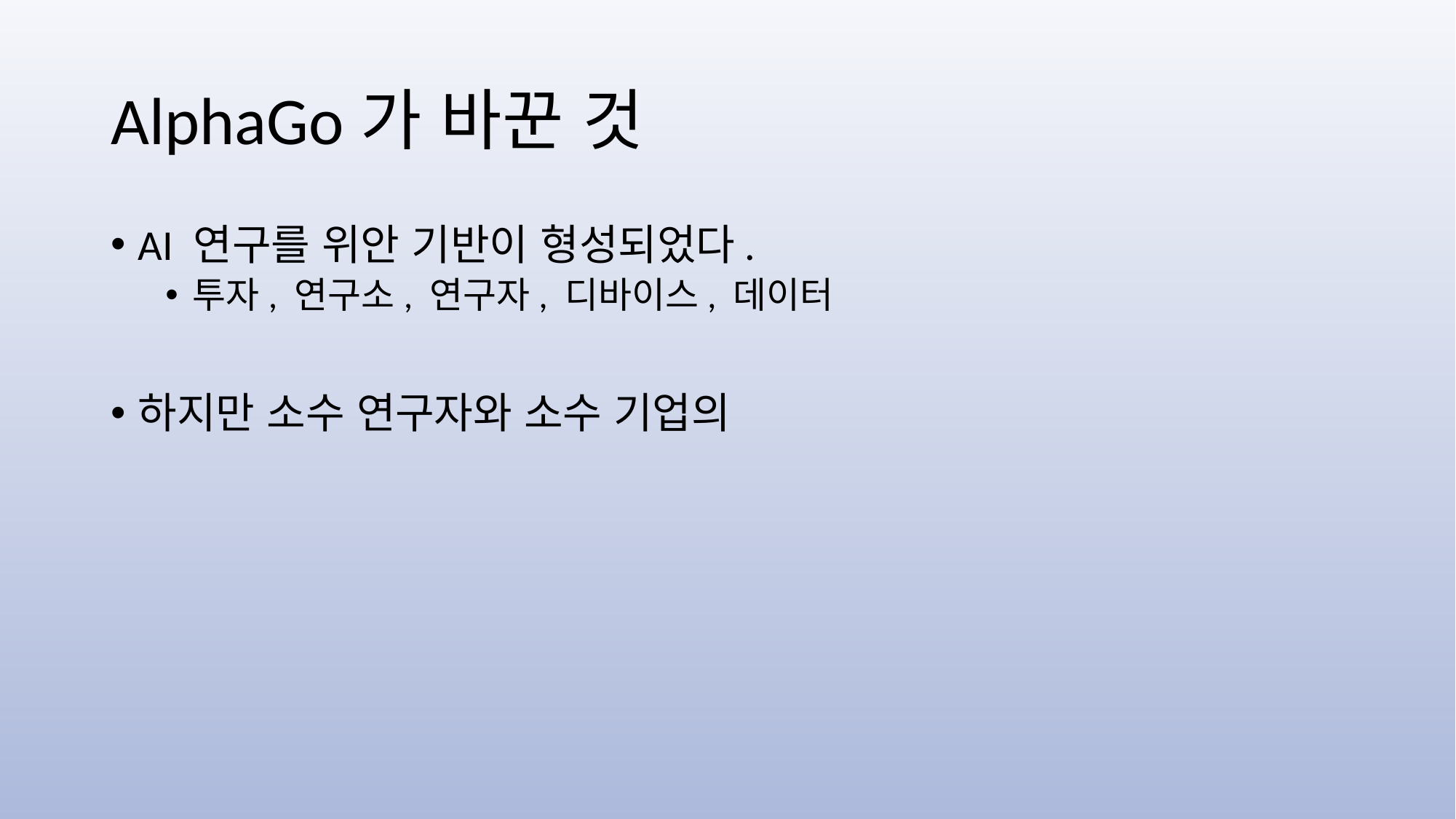

# AlphaGo가 바꾼 것
AI 연구를 위안 기반이 형성되었다.
투자, 연구소, 연구자, 디바이스, 데이터

하지만 소수 연구자와 소수 기업의